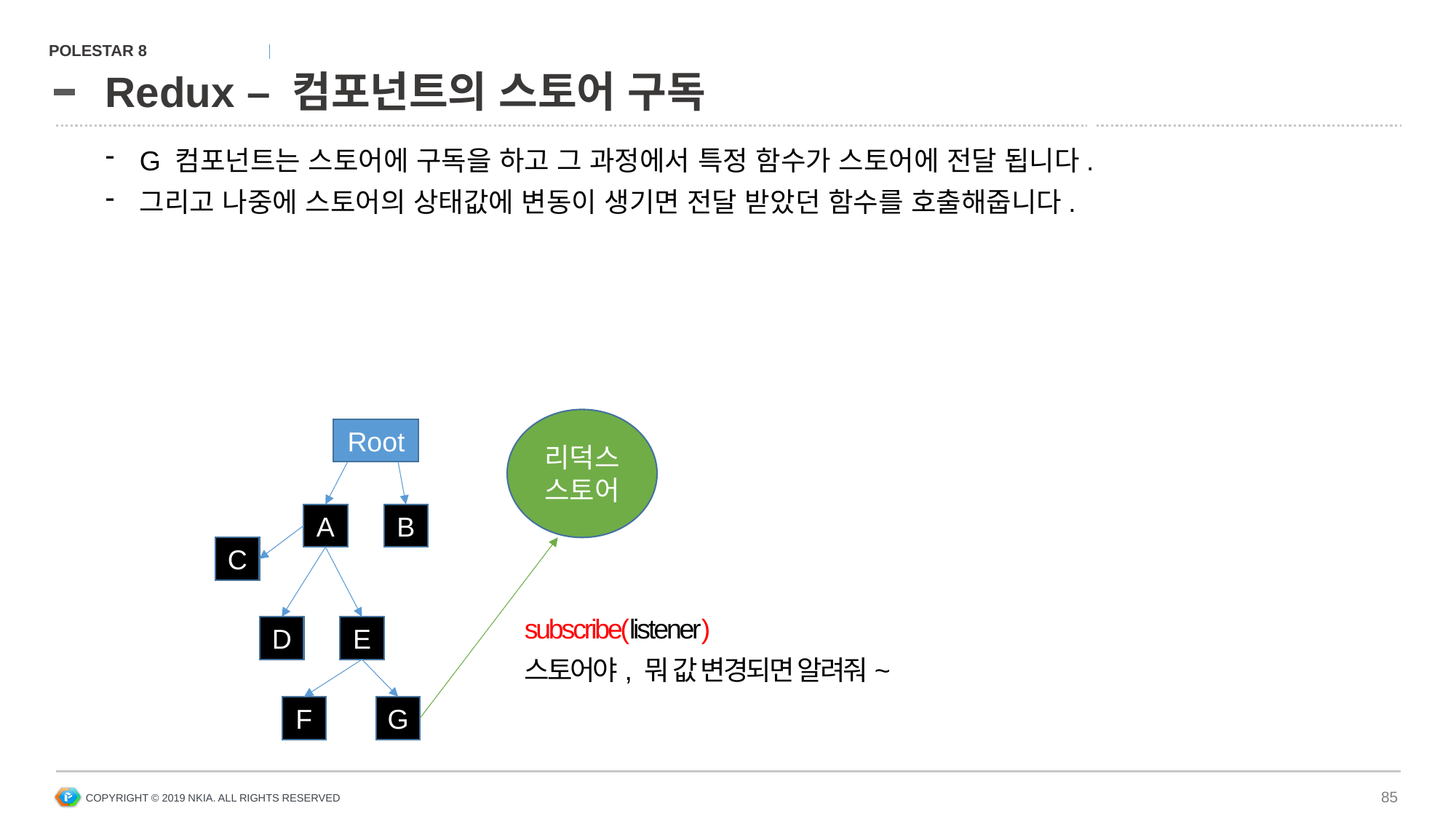

# Redux – 컴포넌트의 스토어 구독
G 컴포넌트는 스토어에 구독을 하고 그 과정에서 특정 함수가 스토어에 전달 됩니다.
그리고 나중에 스토어의 상태값에 변동이 생기면 전달 받았던 함수를 호출해줍니다.

리덕스스토어
Root
A
B
C
subscribe(listener)
스토어야, 뭐 값 변경되면 알려줘~
D
E
G
F